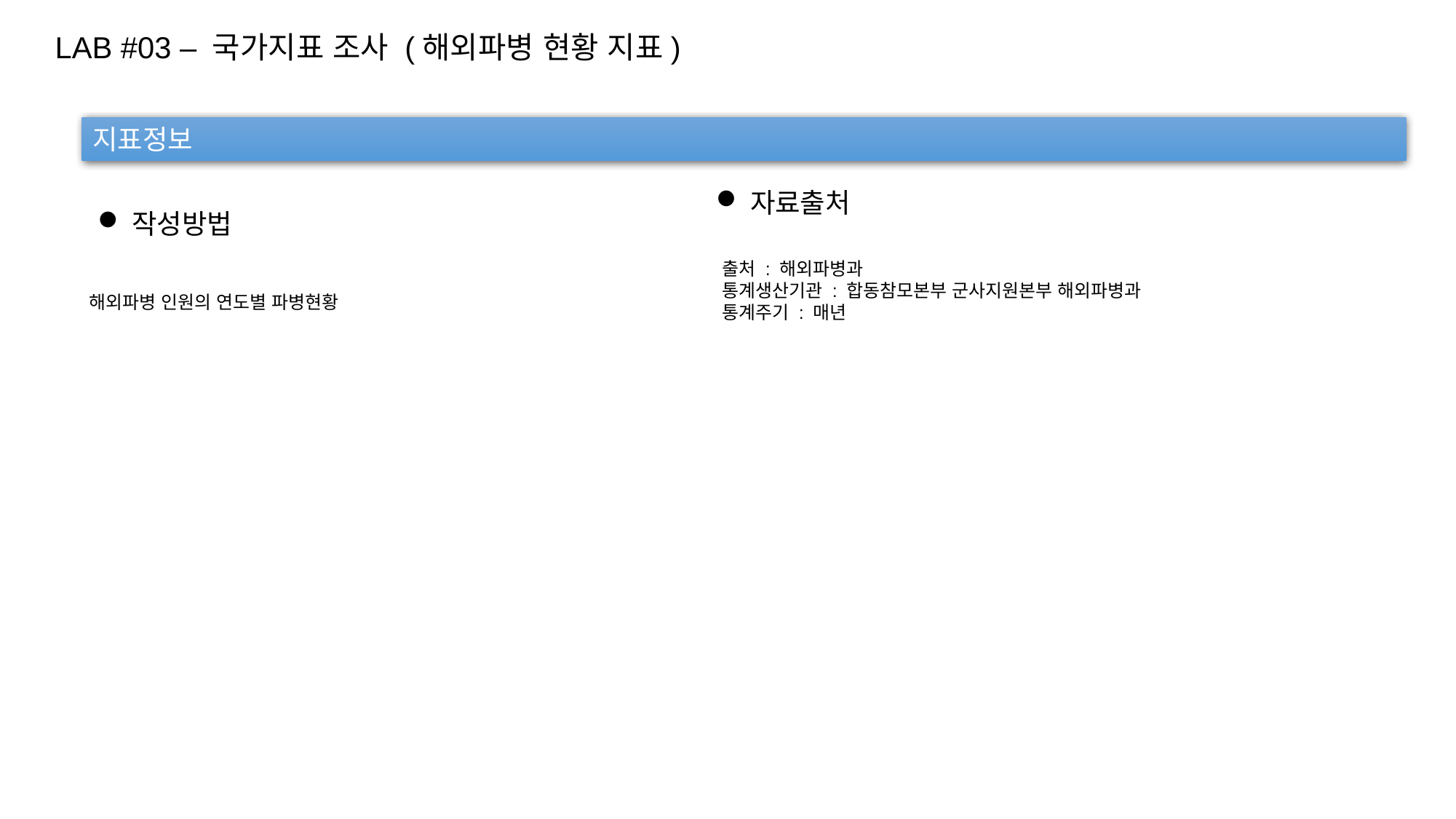

LAB #03 – 국가지표 조사 (해외파병 현황 지표)
지표정보
자료출처
작성방법
출처 : 해외파병과
통계생산기관 : 합동참모본부 군사지원본부 해외파병과
통계주기 : 매년
해외파병 인원의 연도별 파병현황